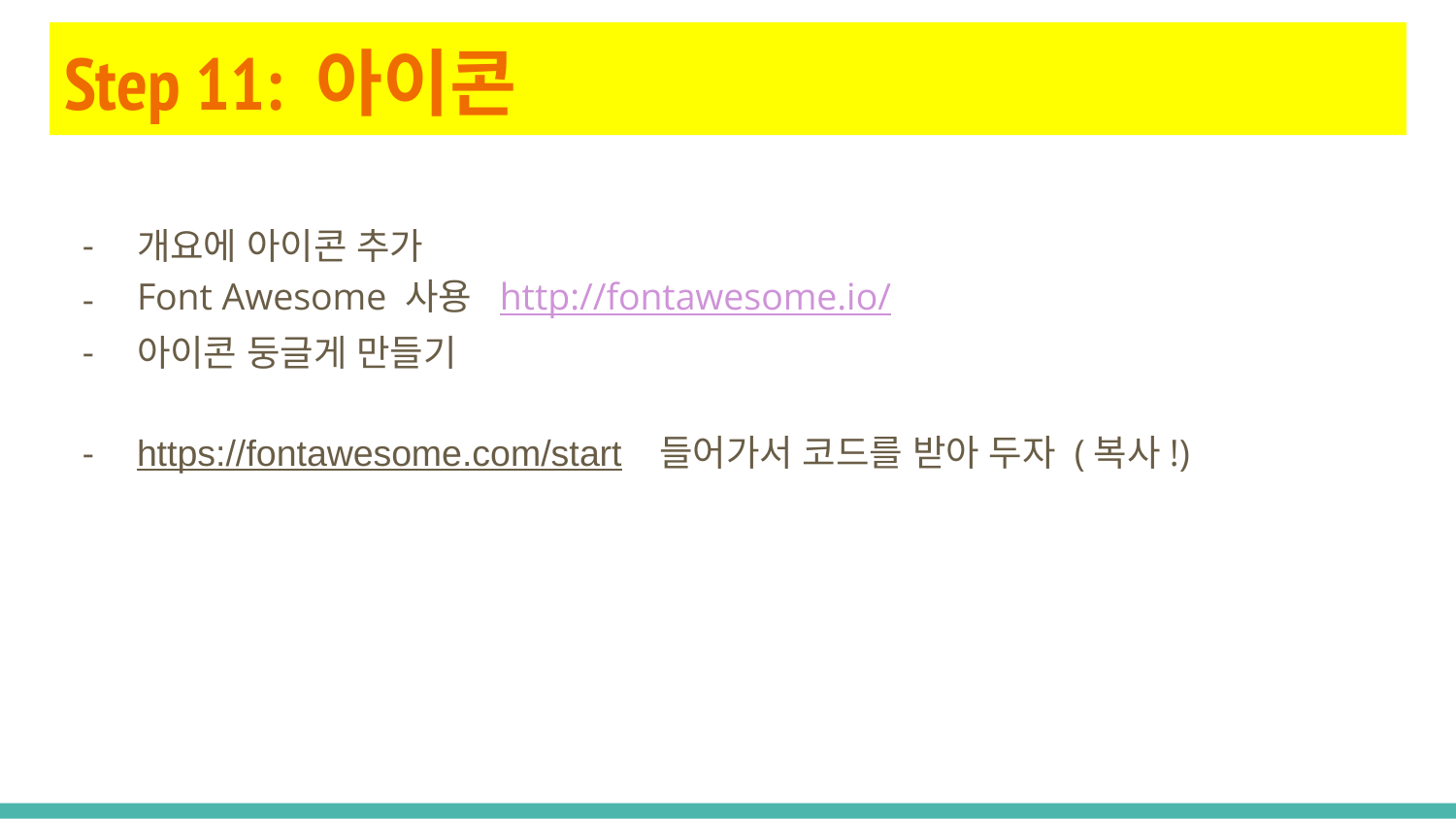

# Step 11: 아이콘
개요에 아이콘 추가
Font Awesome 사용  http://fontawesome.io/
아이콘 둥글게 만들기
https://fontawesome.com/start   들어가서 코드를 받아 두자 (복사!)